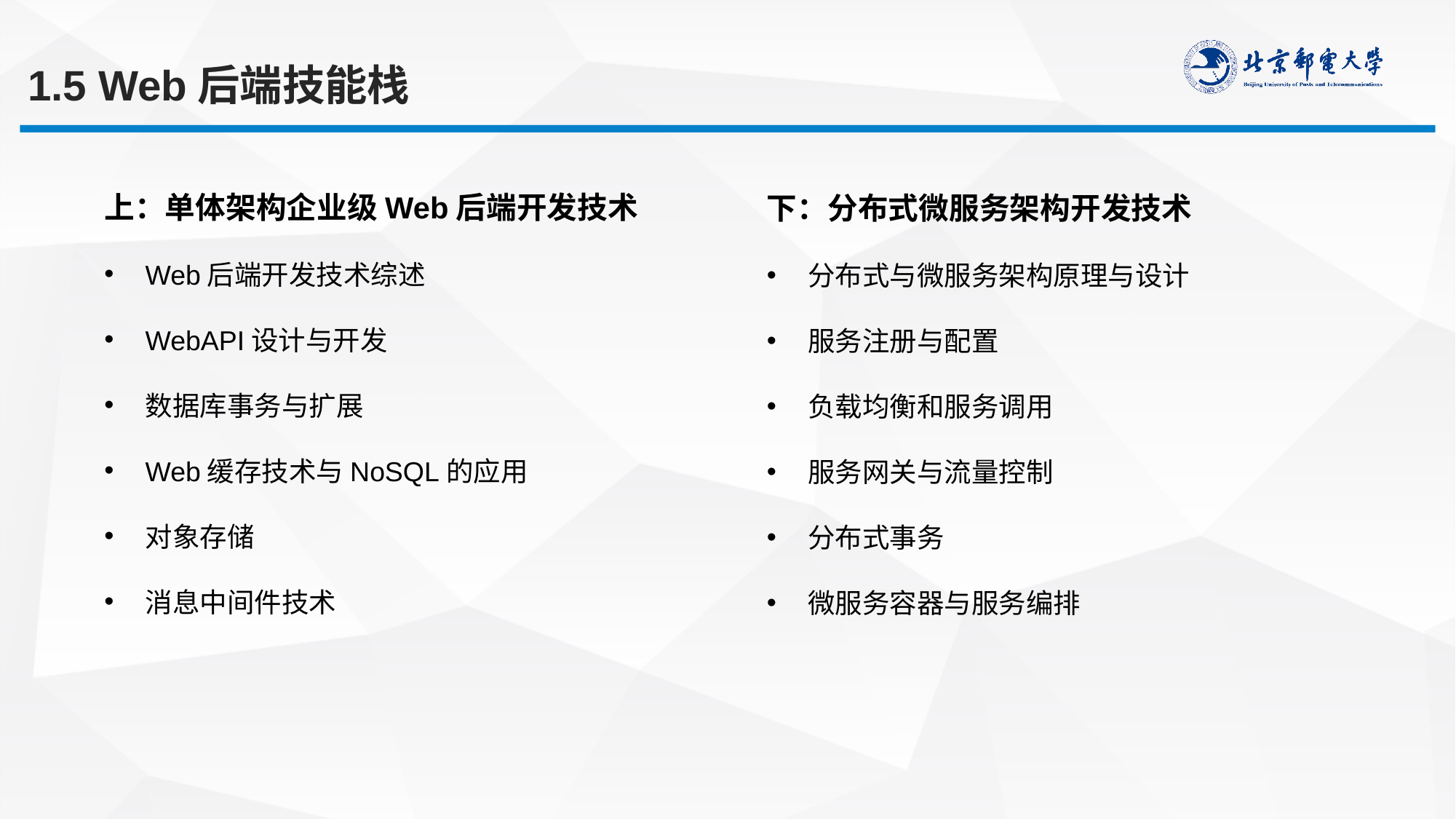

1.5 Web后端技能栈

上：单体架构企业级Web后端开发技术
Web后端开发技术综述
WebAPI设计与开发
数据库事务与扩展
Web缓存技术与NoSQL的应用
对象存储
消息中间件技术
下：分布式微服务架构开发技术
分布式与微服务架构原理与设计
服务注册与配置
负载均衡和服务调用
服务网关与流量控制
分布式事务
微服务容器与服务编排